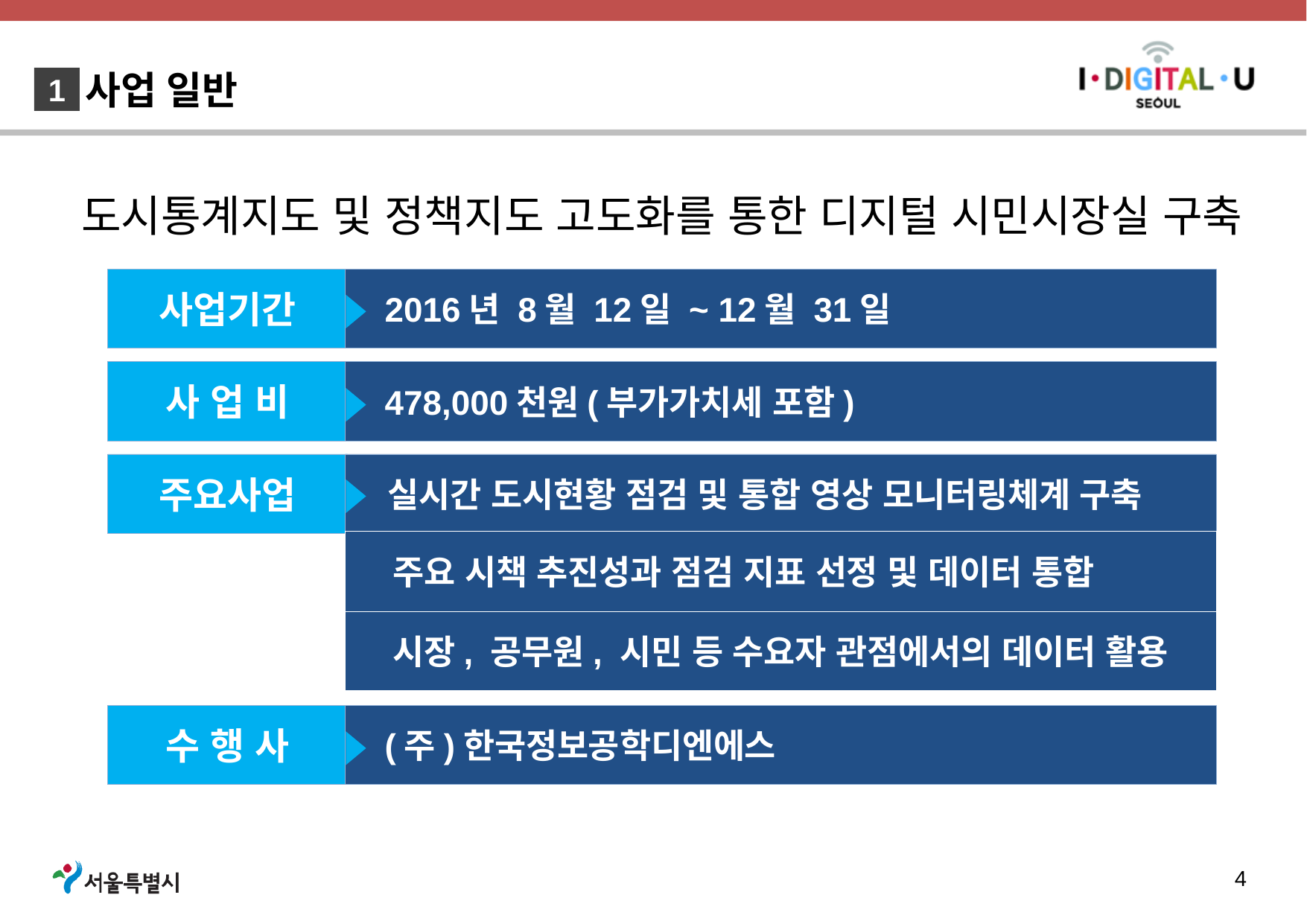

사업 일반
1
도시통계지도 및 정책지도 고도화를 통한 디지털 시민시장실 구축
사업기간
   2016년 8월 12일 ~ 12월 31일

사 업 비
   478,000천원(부가가치세 포함)

주요사업
   실시간 도시현황 점검 및 통합 영상 모니터링체계 구축

   주요 시책 추진성과 점검 지표 선정 및 데이터 통합
   시장, 공무원, 시민 등 수요자 관점에서의 데이터 활용
수 행 사
   (주)한국정보공학디엔에스